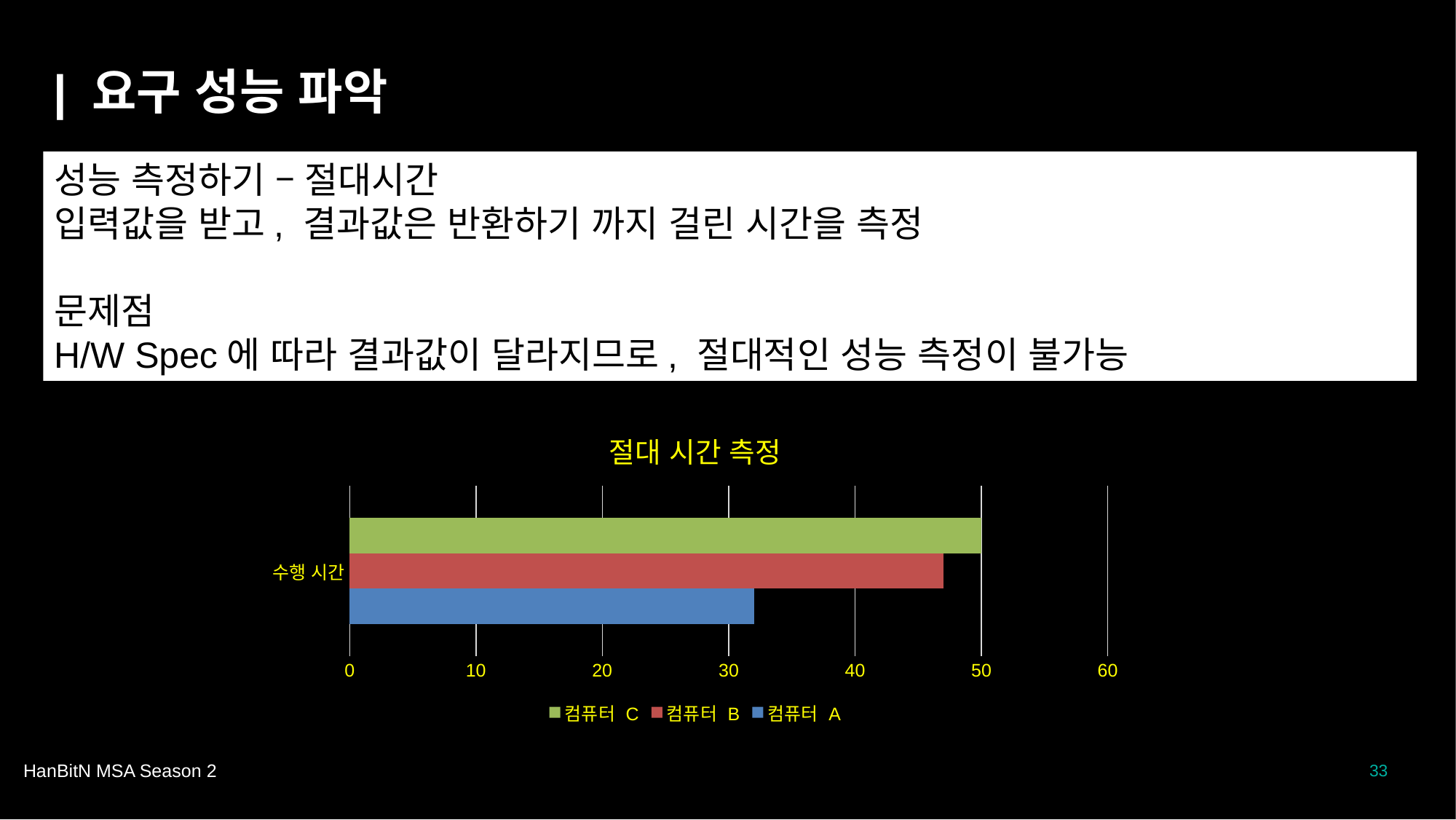

| 요구 성능 파악
성능 측정하기 – 절대시간
입력값을 받고, 결과값은 반환하기 까지 걸린 시간을 측정

문제점
H/W Spec에 따라 결과값이 달라지므로, 절대적인 성능 측정이 불가능

### Chart: 절대 시간 측정

| Category | 컴퓨터 A | 컴퓨터 B | 컴퓨터 C |
|---|---|---|---|
| 수행 시간 | 32.0 | 47.0 | 50.0 |